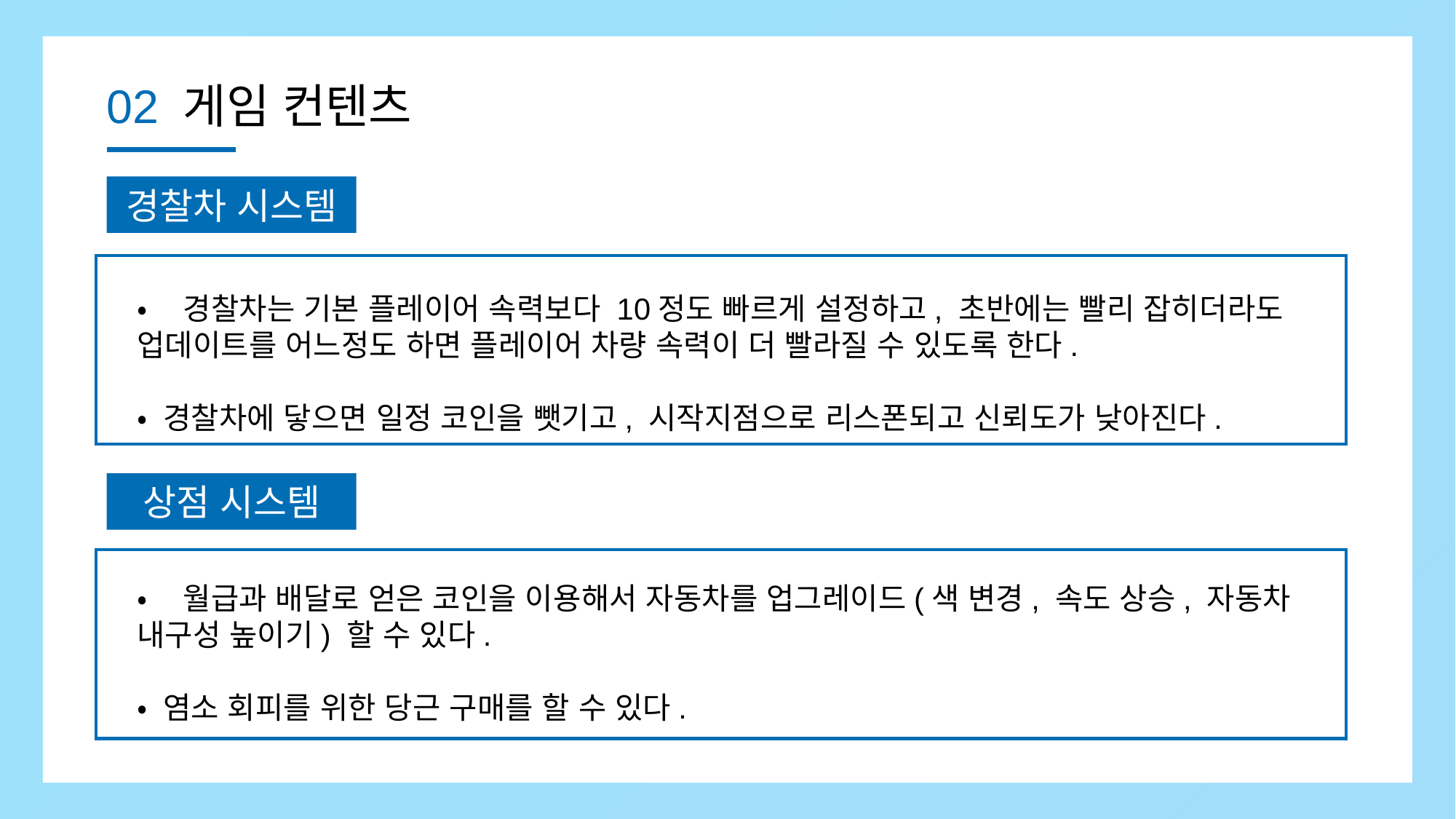

02 게임 컨텐츠
경찰차 시스템

• 경찰차는 기본 플레이어 속력보다 10정도 빠르게 설정하고, 초반에는 빨리 잡히더라도 업데이트를 어느정도 하면 플레이어 차량 속력이 더 빨라질 수 있도록 한다.
• 경찰차에 닿으면 일정 코인을 뺏기고, 시작지점으로 리스폰되고 신뢰도가 낮아진다.
상점 시스템

• 월급과 배달로 얻은 코인을 이용해서 자동차를 업그레이드(색 변경, 속도 상승, 자동차 내구성 높이기) 할 수 있다.
• 염소 회피를 위한 당근 구매를 할 수 있다.